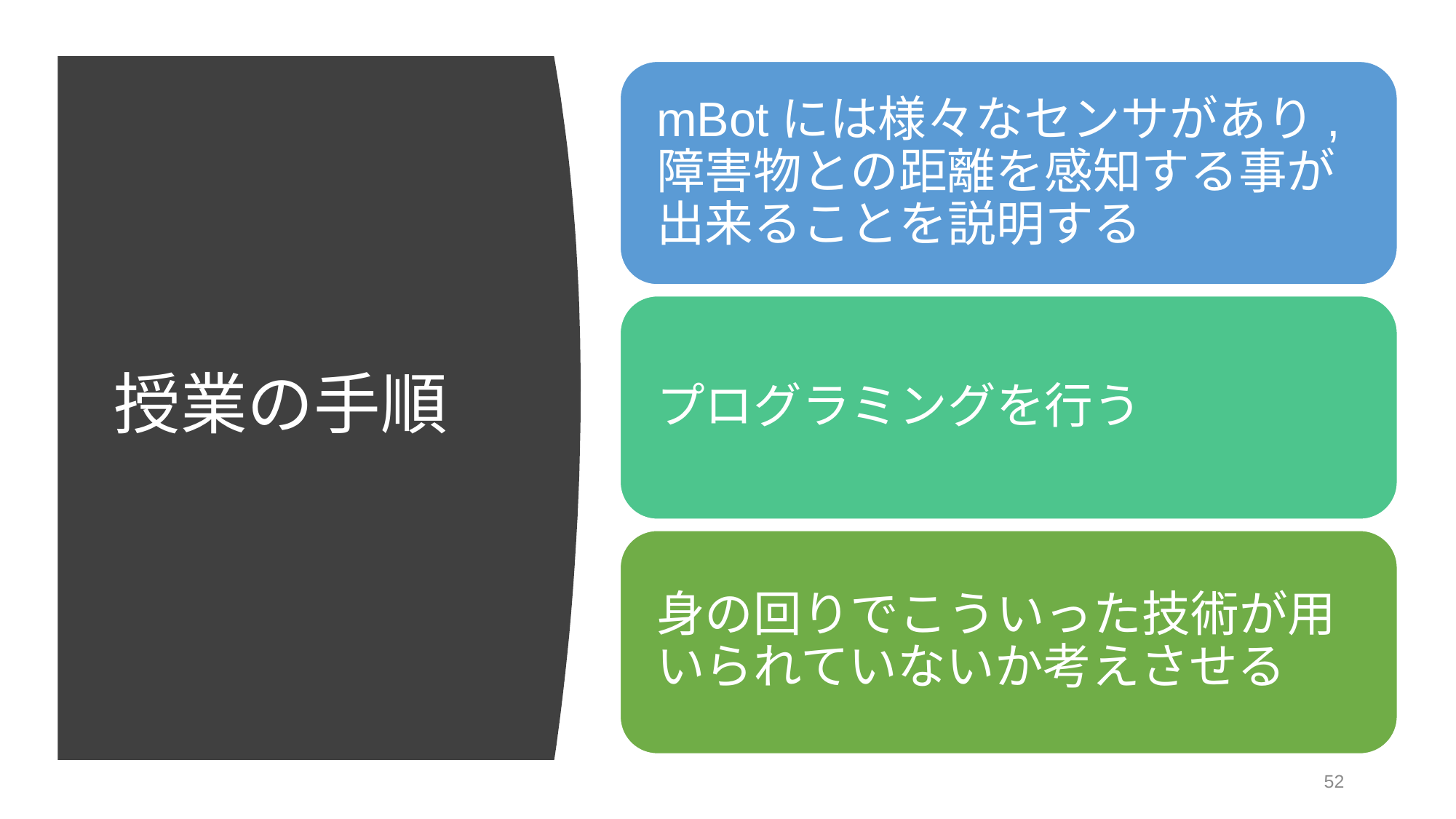

mBotには様々なセンサがあり,障害物との距離を感知する事が出来ることを説明する
プログラミングを行う
身の回りでこういった技術が用いられていないか考えさせる

# 授業の手順
52